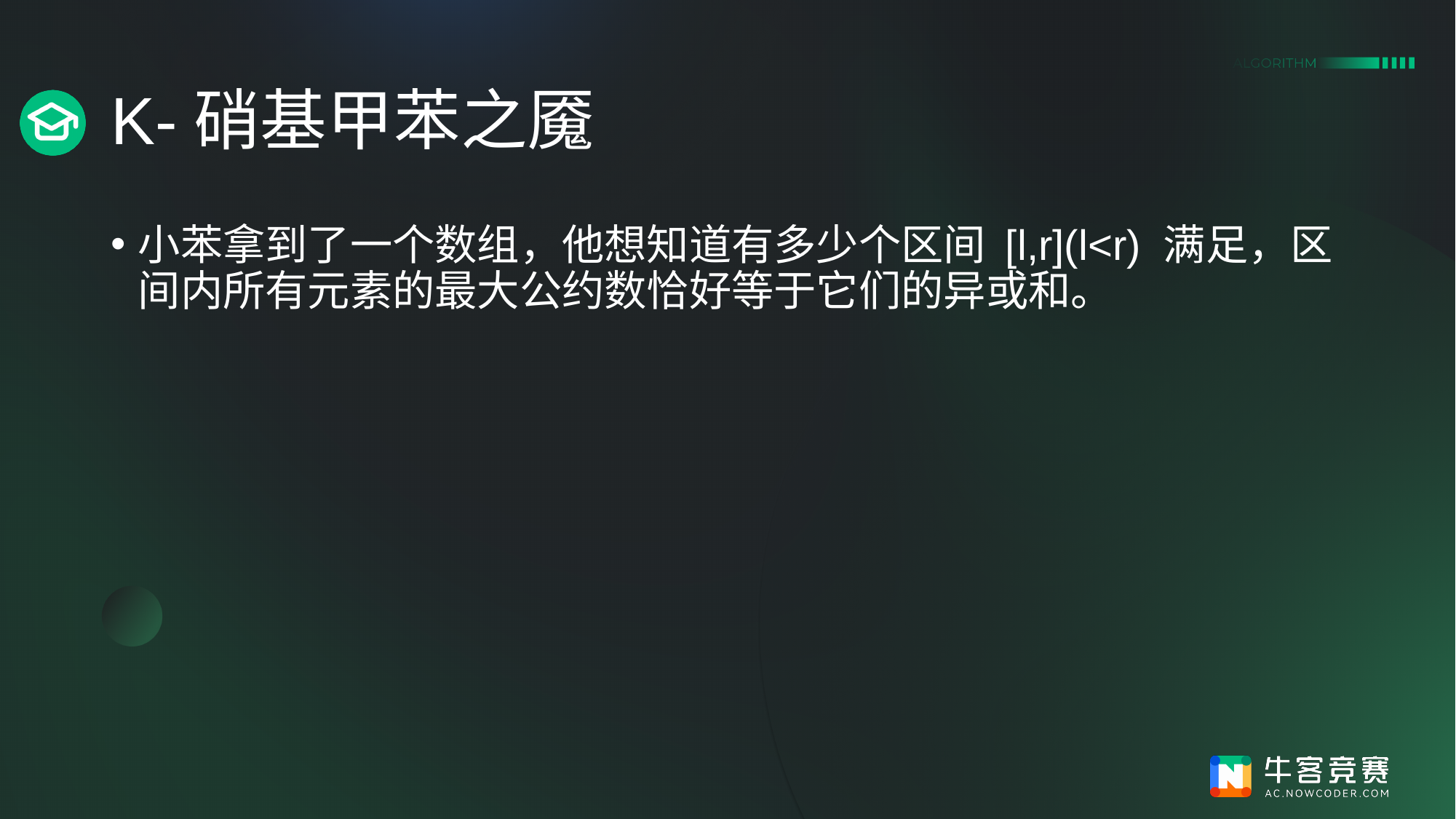

# K-硝基甲苯之魇
小苯拿到了一个数组，他想知道有多少个区间 [l,r](l<r) 满足，区间内所有元素的最大公约数恰好等于它们的异或和。